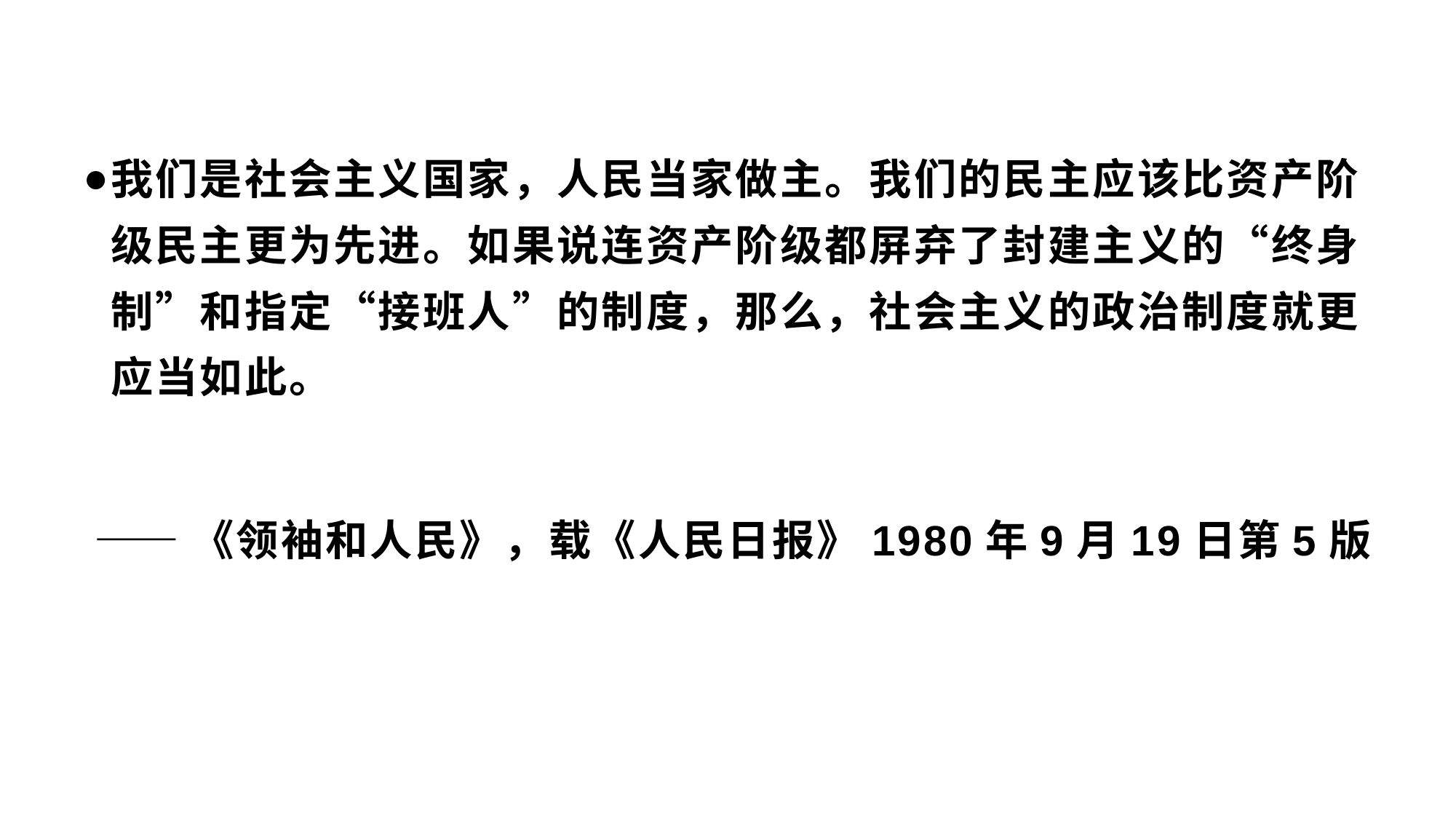

我们是社会主义国家，人民当家做主。我们的民主应该比资产阶级民主更为先进。如果说连资产阶级都屏弃了封建主义的“终身制”和指定“接班人”的制度，那么，社会主义的政治制度就更应当如此。

——《领袖和人民》，载《人民日报》1980年9月19日第5版